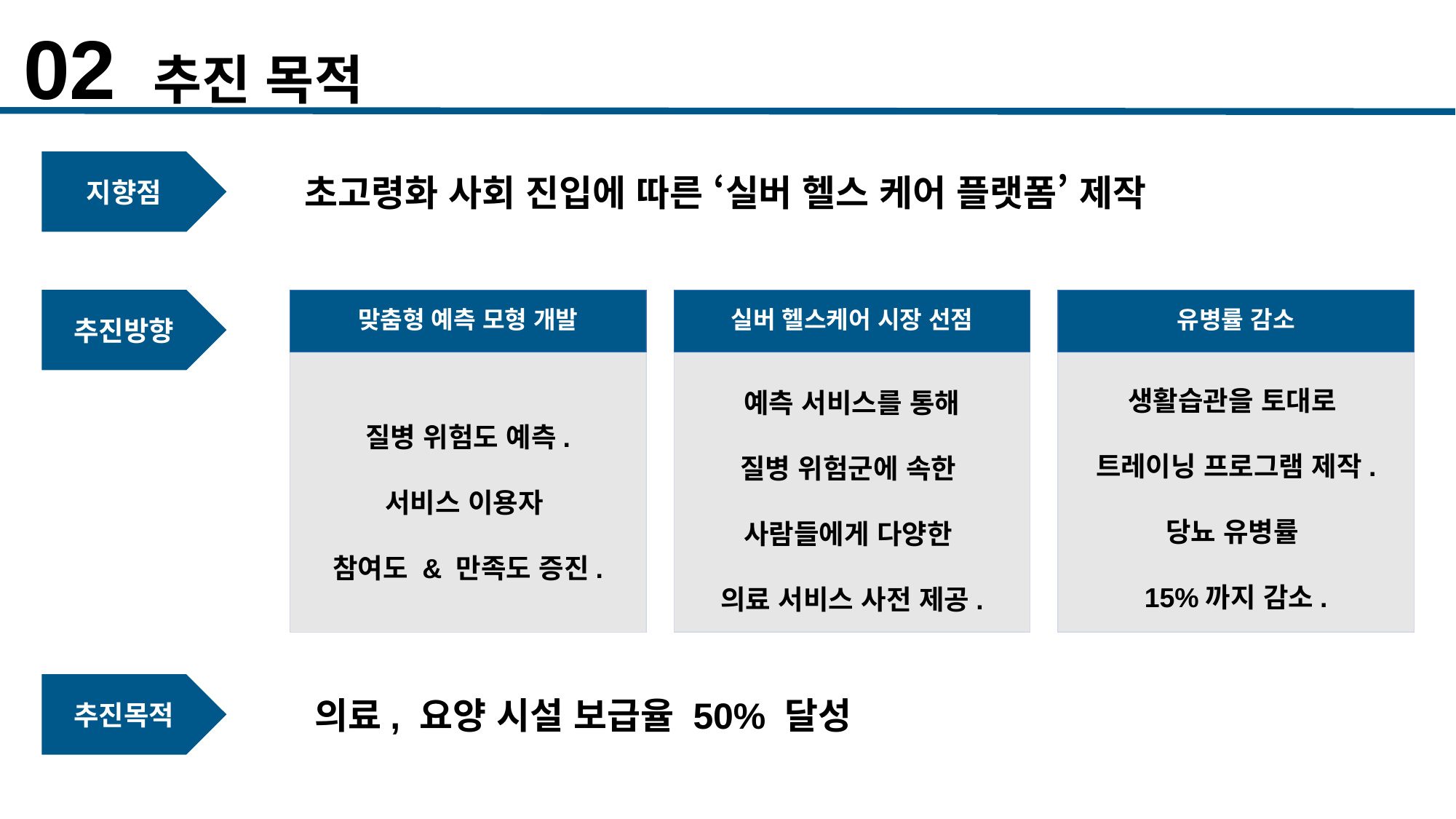

02 추진 목적
초고령화 사회 진입에 따른 ‘실버 헬스 케어 플랫폼’ 제작
지향점
추진방향

맞춤형 예측 모형 개발

실버 헬스케어 시장 선점

유병률 감소

생활습관을 토대로
트레이닝 프로그램 제작.
당뇨 유병률
15%까지 감소.
예측 서비스를 통해
질병 위험군에 속한
사람들에게 다양한
의료 서비스 사전 제공.
질병 위험도 예측.
서비스 이용자
참여도 & 만족도 증진.

의료, 요양 시설 보급율 50% 달성
추진목적